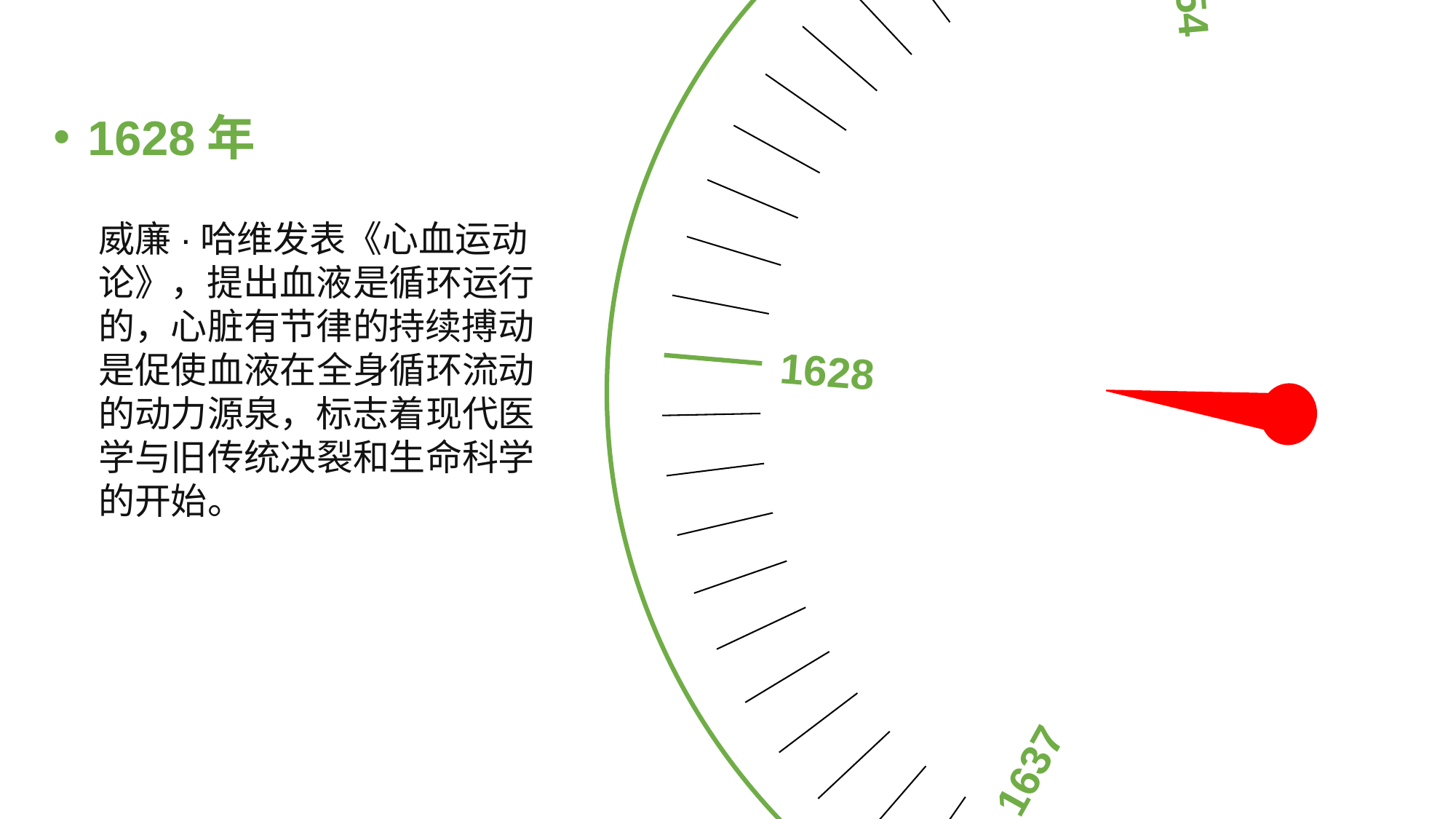

1643
1637
1653
1628
1654
1628年
威廉·哈维发表《心血运动论》，提出血液是循环运行的，心脏有节律的持续搏动是促使血液在全身循环流动的动力源泉，标志着现代医学与旧传统决裂和生命科学的开始。